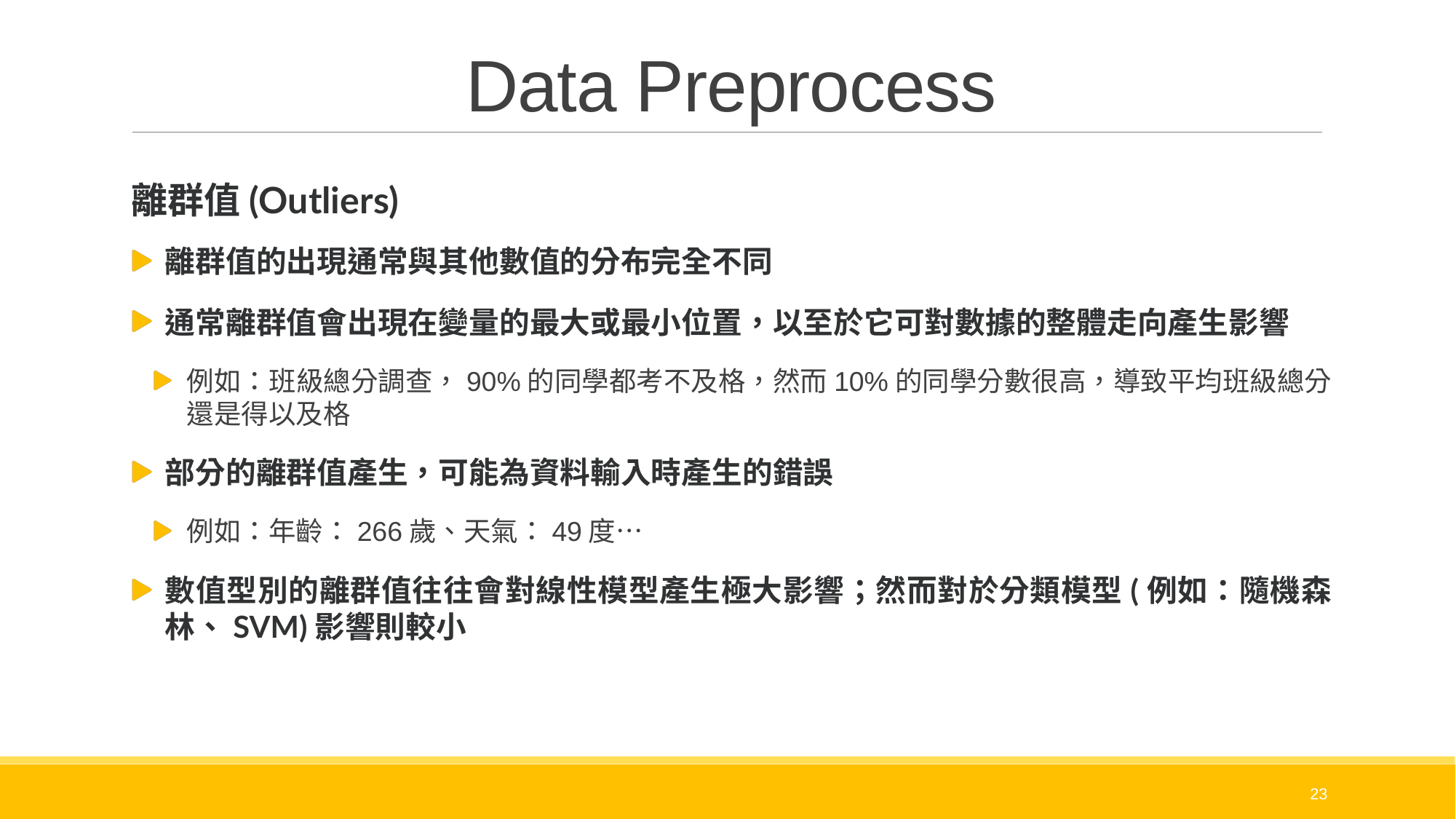

# Data Preprocess
離群值(Outliers)
離群值的出現通常與其他數值的分布完全不同
通常離群值會出現在變量的最大或最小位置，以至於它可對數據的整體走向產生影響
例如：班級總分調查，90%的同學都考不及格，然而10%的同學分數很高，導致平均班級總分還是得以及格
部分的離群值產生，可能為資料輸入時產生的錯誤
例如：年齡：266歲、天氣：49度…
數值型別的離群值往往會對線性模型產生極大影響；然而對於分類模型(例如：隨機森林、SVM)影響則較小
23